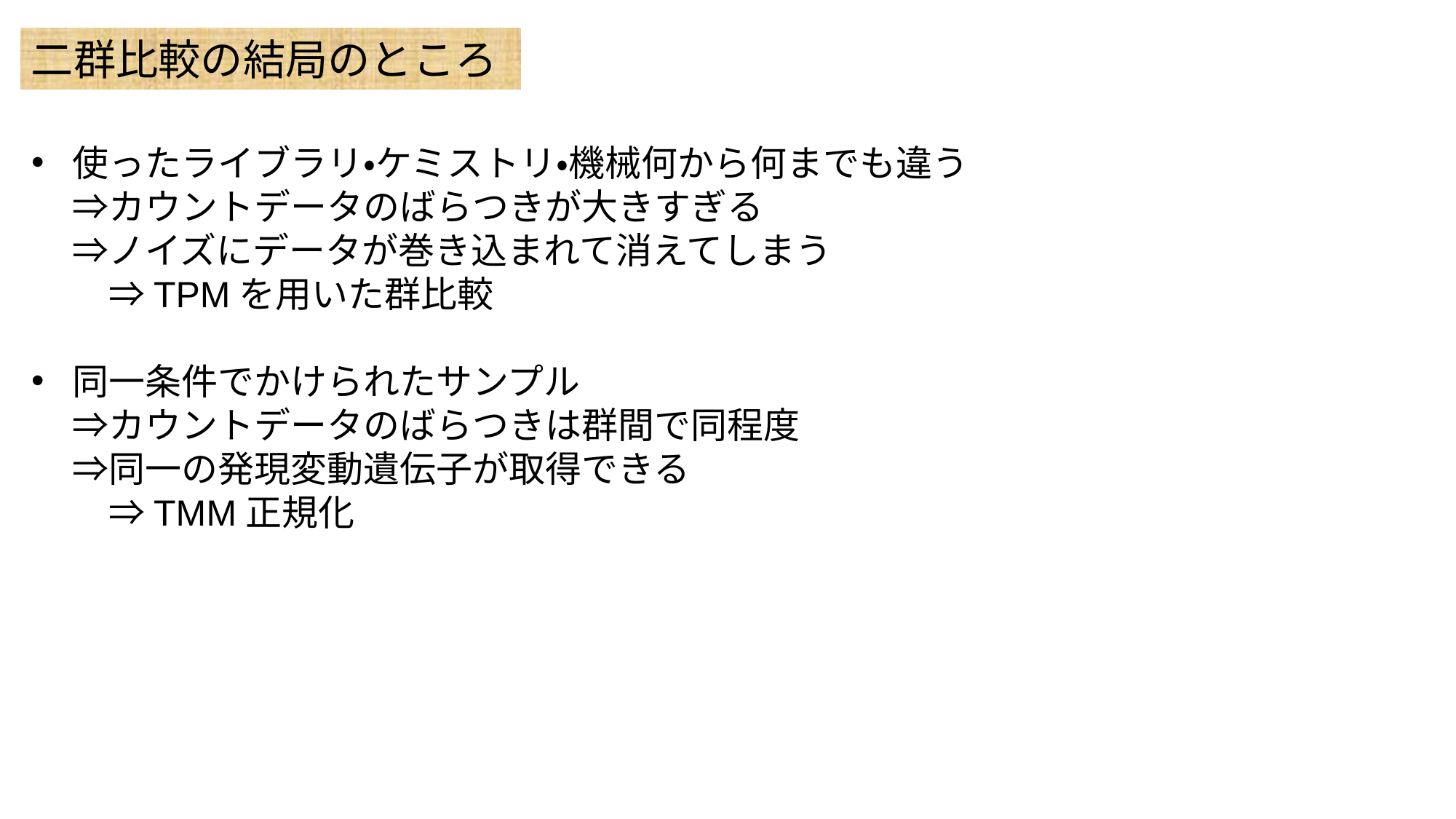

二群比較の結局のところ
使ったライブラリ・ケミストリ・機械何から何までも違う
⇒カウントデータのばらつきが大きすぎる
⇒ノイズにデータが巻き込まれて消えてしまう
　⇒TPMを用いた群比較

同一条件でかけられたサンプル
⇒カウントデータのばらつきは群間で同程度
⇒同一の発現変動遺伝子が取得できる
　⇒TMM正規化